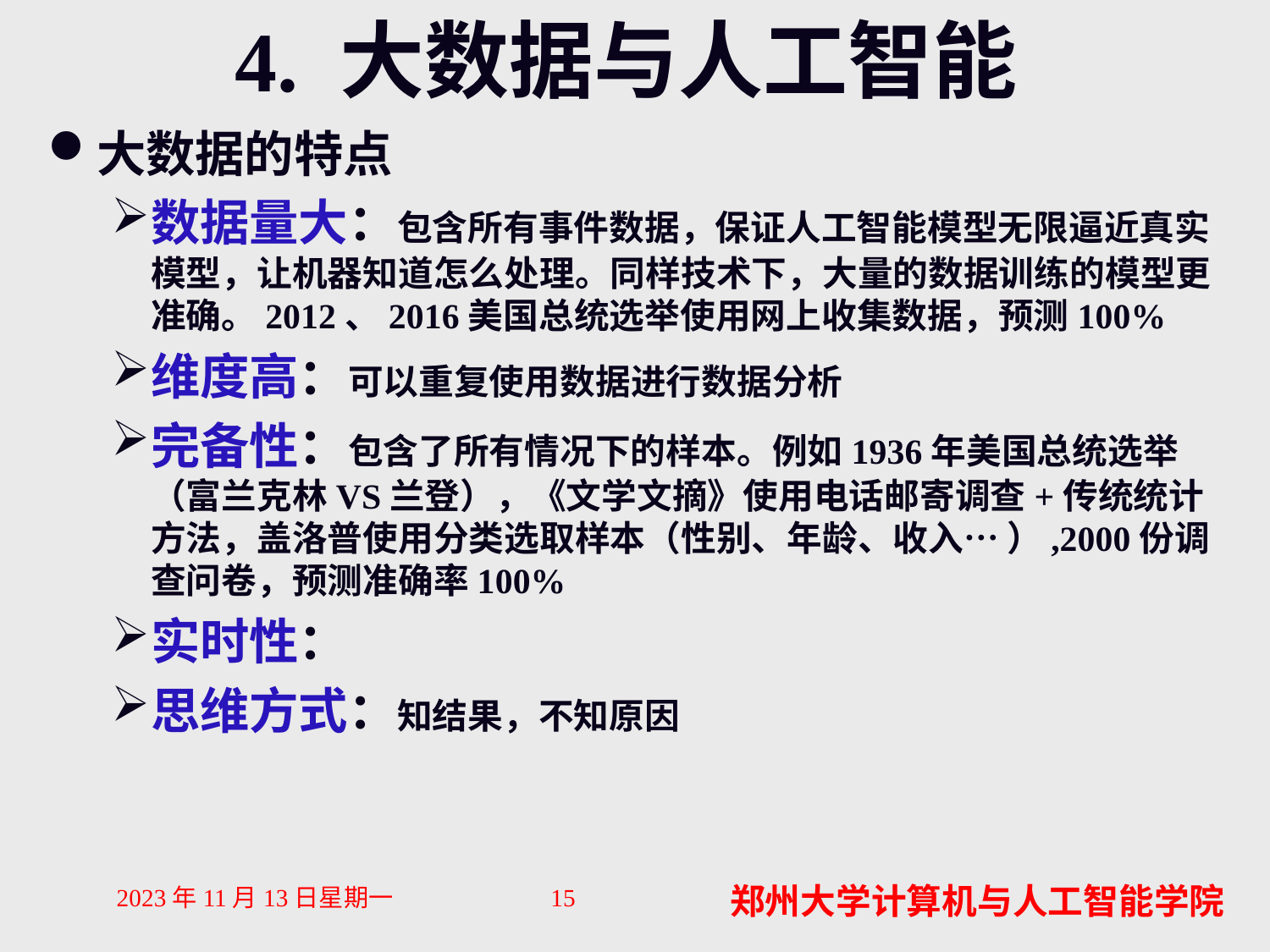

# 4. 大数据与人工智能
大数据的特点
数据量大：包含所有事件数据，保证人工智能模型无限逼近真实模型，让机器知道怎么处理。同样技术下，大量的数据训练的模型更准确。2012、2016美国总统选举使用网上收集数据，预测100%
维度高：可以重复使用数据进行数据分析
完备性：包含了所有情况下的样本。例如1936年美国总统选举（富兰克林VS兰登），《文学文摘》使用电话邮寄调查+传统统计方法，盖洛普使用分类选取样本（性别、年龄、收入… ）,2000份调查问卷，预测准确率100%
实时性：
思维方式：知结果，不知原因